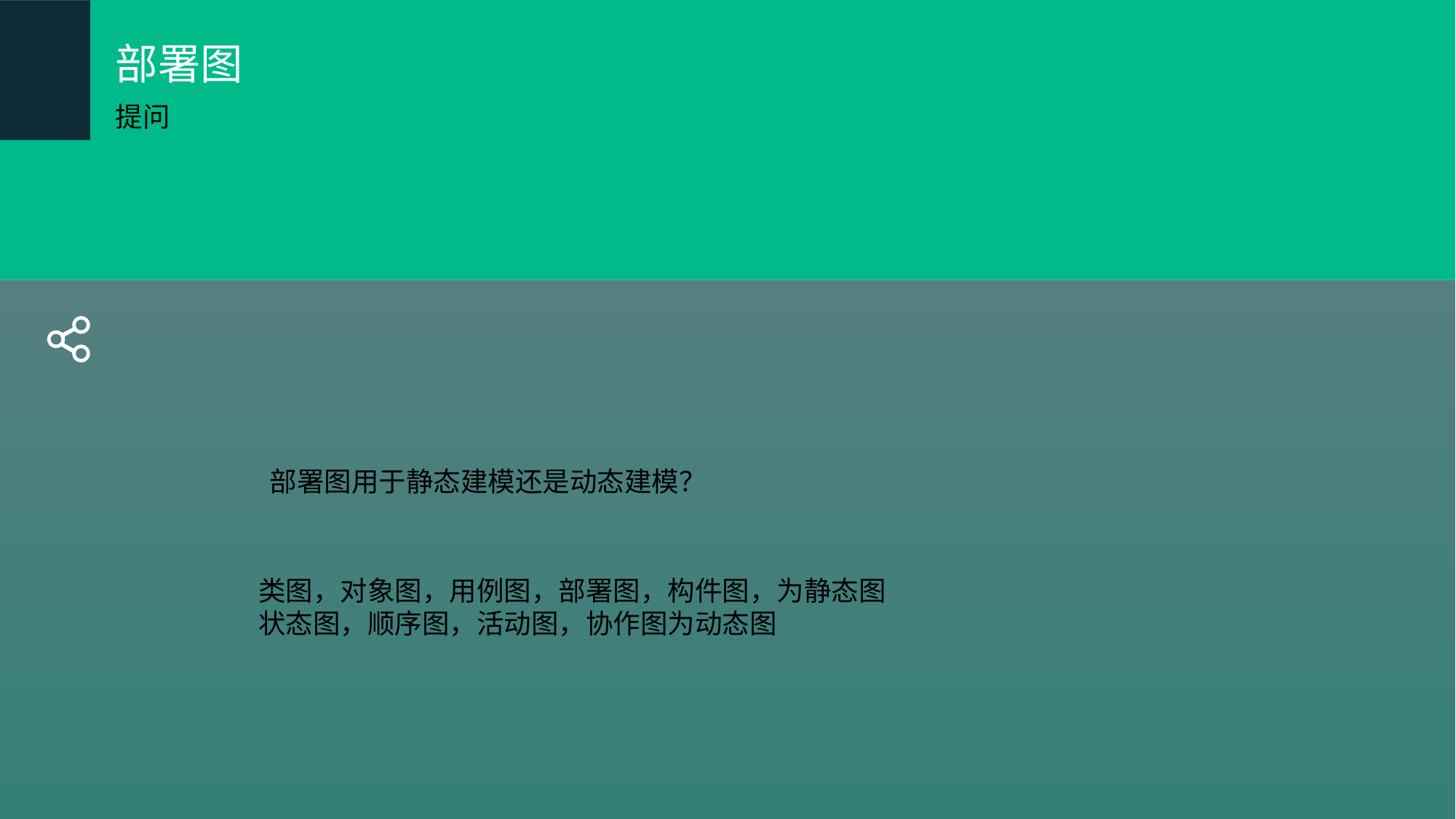

部署图
提问

部署图用于静态建模还是动态建模？
类图，对象图，用例图，部署图，构件图，为静态图
状态图，顺序图，活动图，协作图为动态图